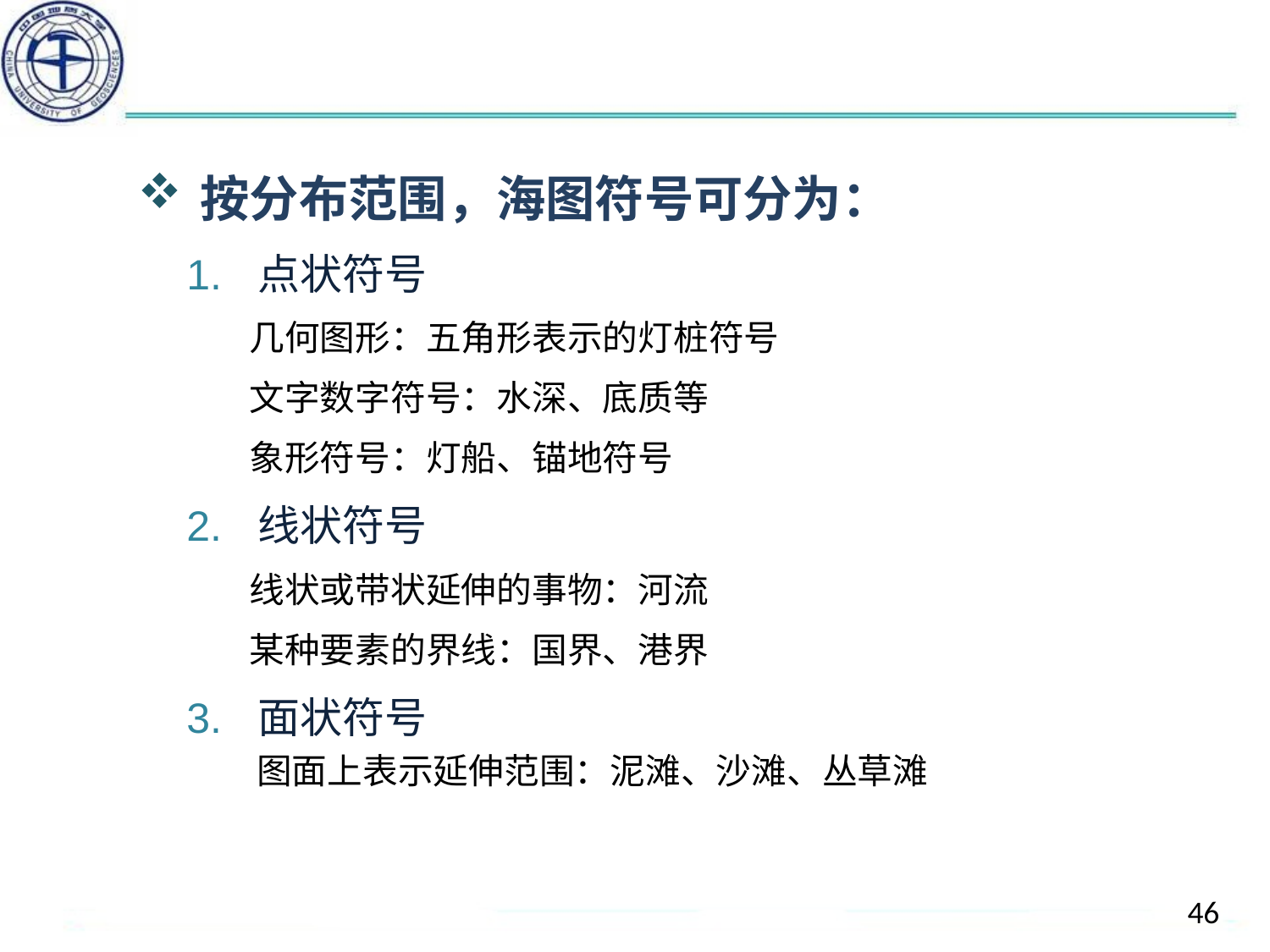

#
按分布范围，海图符号可分为：
点状符号
几何图形：五角形表示的灯桩符号
文字数字符号：水深、底质等
象形符号：灯船、锚地符号
线状符号
线状或带状延伸的事物：河流
某种要素的界线：国界、港界
面状符号
      图面上表示延伸范围：泥滩、沙滩、丛草滩